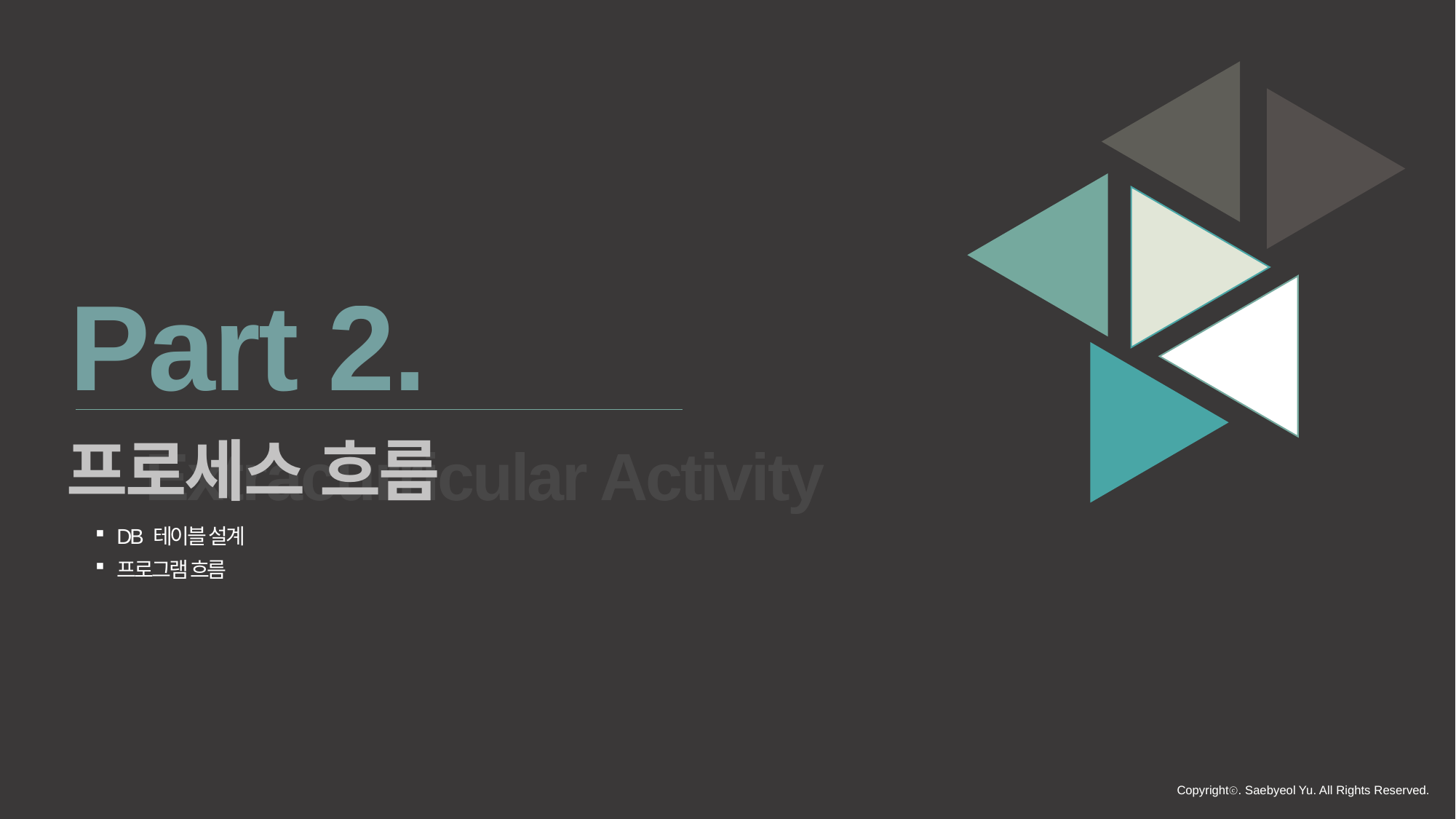

Part 2.
프로세스 흐름
Extracurricular Activity
DB 테이블 설계
프로그램 흐름
Copyrightⓒ. Saebyeol Yu. All Rights Reserved.